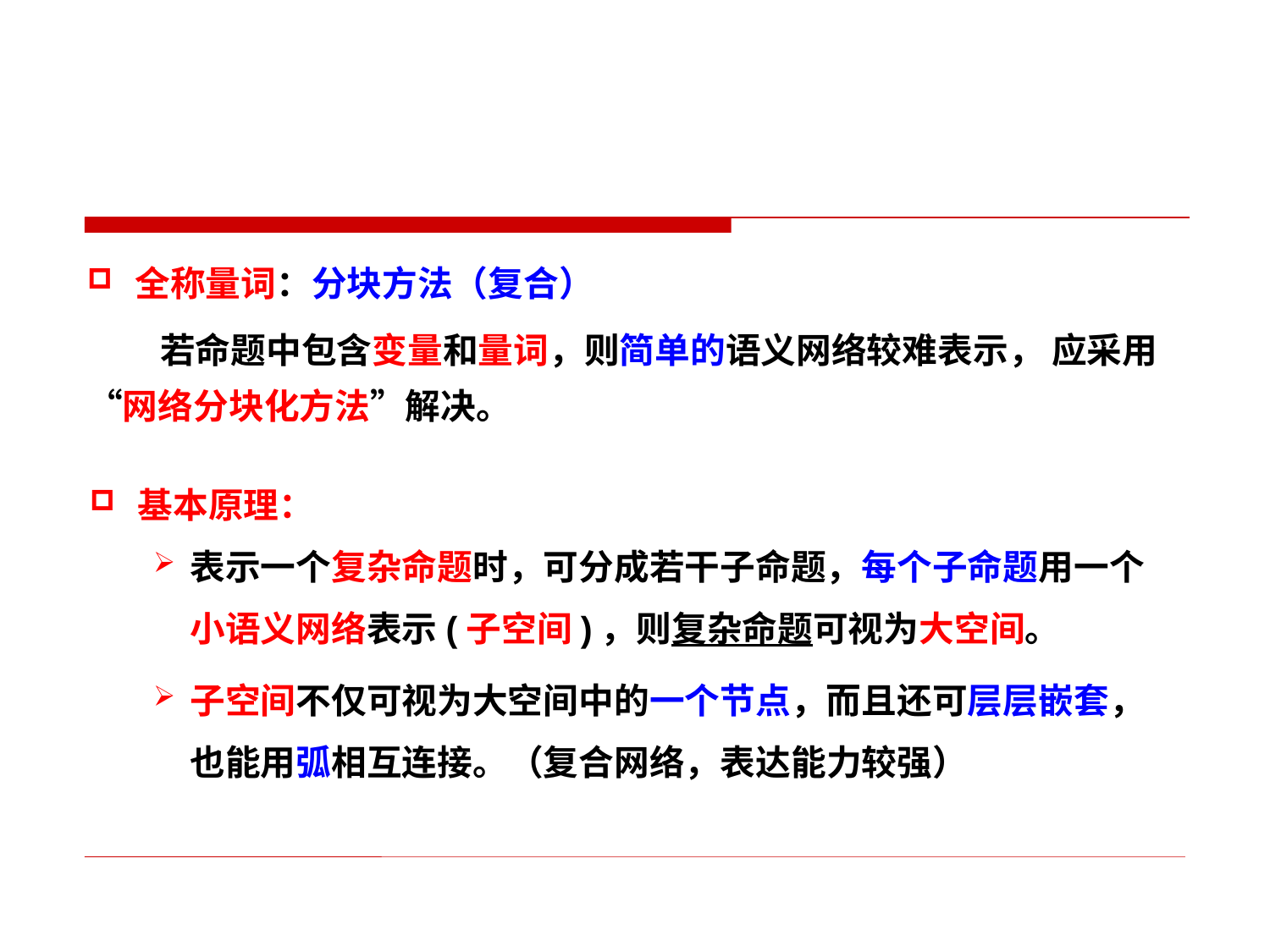

全称量词：分块方法（复合）
        若命题中包含变量和量词，则简单的语义网络较难表示， 应采用“网络分块化方法”解决。
基本原理：
表示一个复杂命题时，可分成若干子命题，每个子命题用一个小语义网络表示(子空间)，则复杂命题可视为大空间。
子空间不仅可视为大空间中的一个节点，而且还可层层嵌套，也能用弧相互连接。（复合网络，表达能力较强）